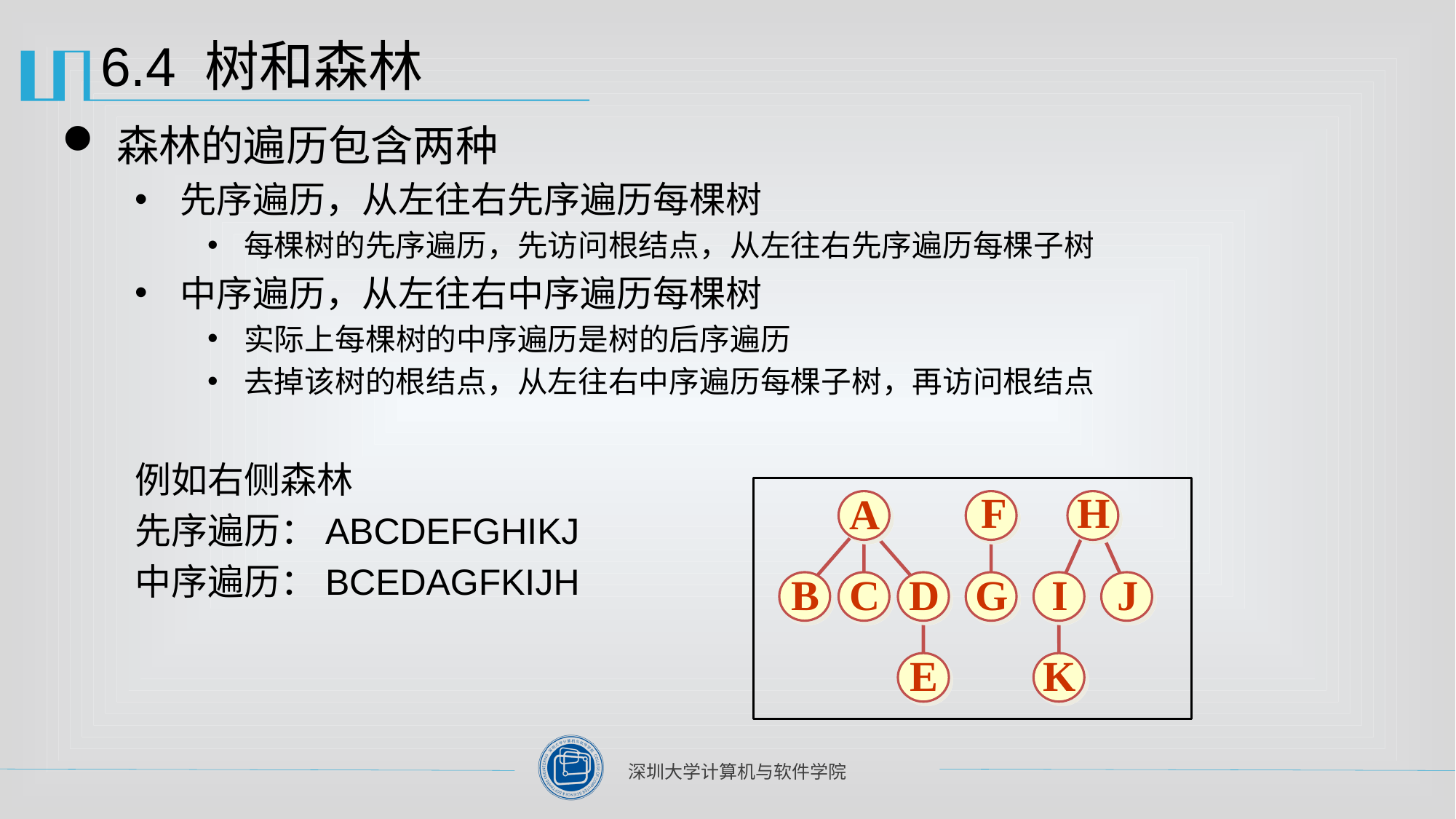

# 6.4 树和森林
森林的遍历包含两种
先序遍历，从左往右先序遍历每棵树
每棵树的先序遍历，先访问根结点，从左往右先序遍历每棵子树
中序遍历，从左往右中序遍历每棵树
实际上每棵树的中序遍历是树的后序遍历
去掉该树的根结点，从左往右中序遍历每棵子树，再访问根结点

例如右侧森林
先序遍历：ABCDEFGHIKJ
中序遍历：BCEDAGFKIJH

F
H
A

B
C
D
G
I
J

E
K

118